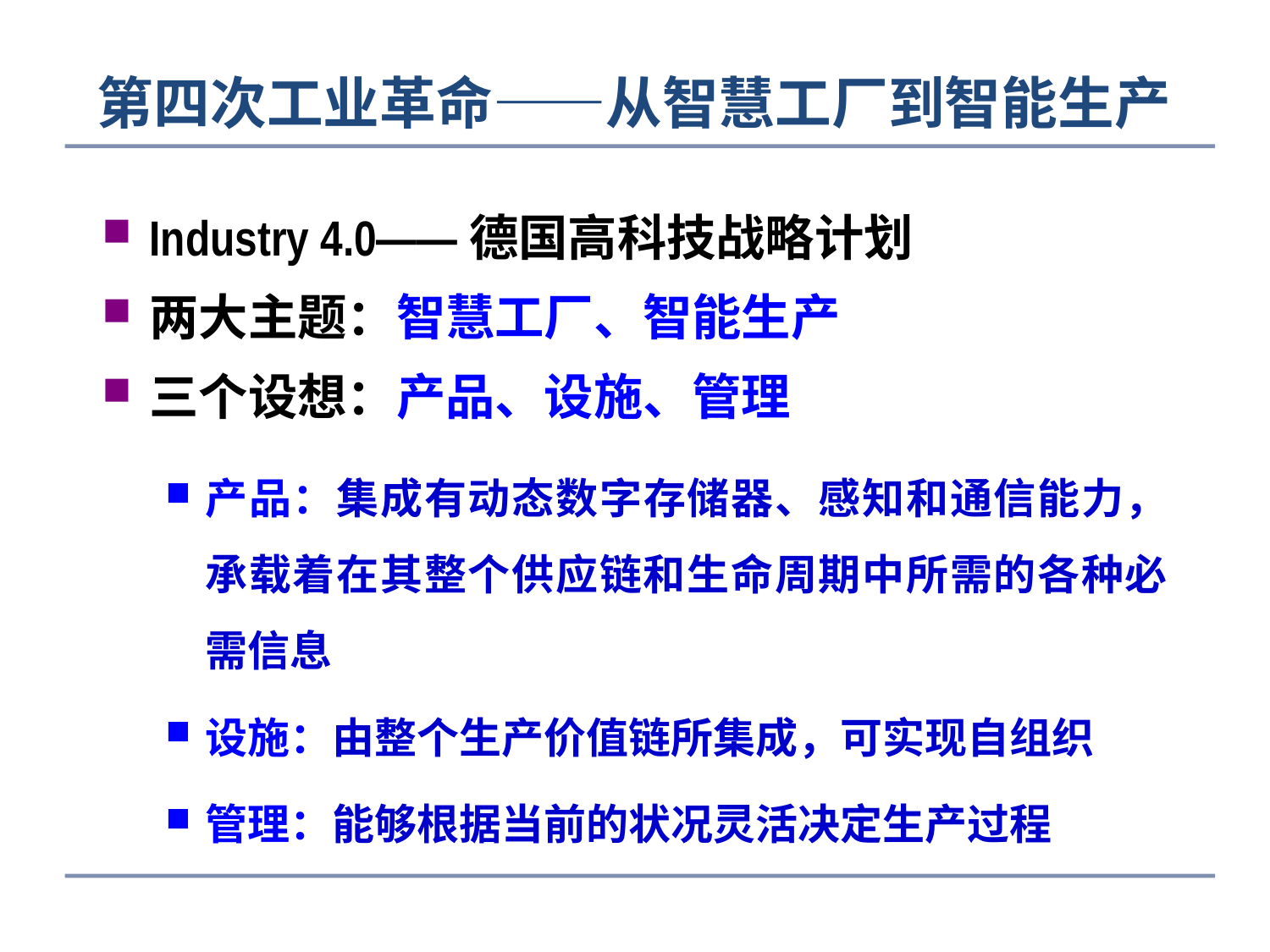

第四次工业革命——从智慧工厂到智能生产
Industry 4.0——德国高科技战略计划
两大主题：智慧工厂、智能生产
三个设想：产品、设施、管理
产品：集成有动态数字存储器、感知和通信能力，承载着在其整个供应链和生命周期中所需的各种必需信息
设施：由整个生产价值链所集成，可实现自组织
管理：能够根据当前的状况灵活决定生产过程